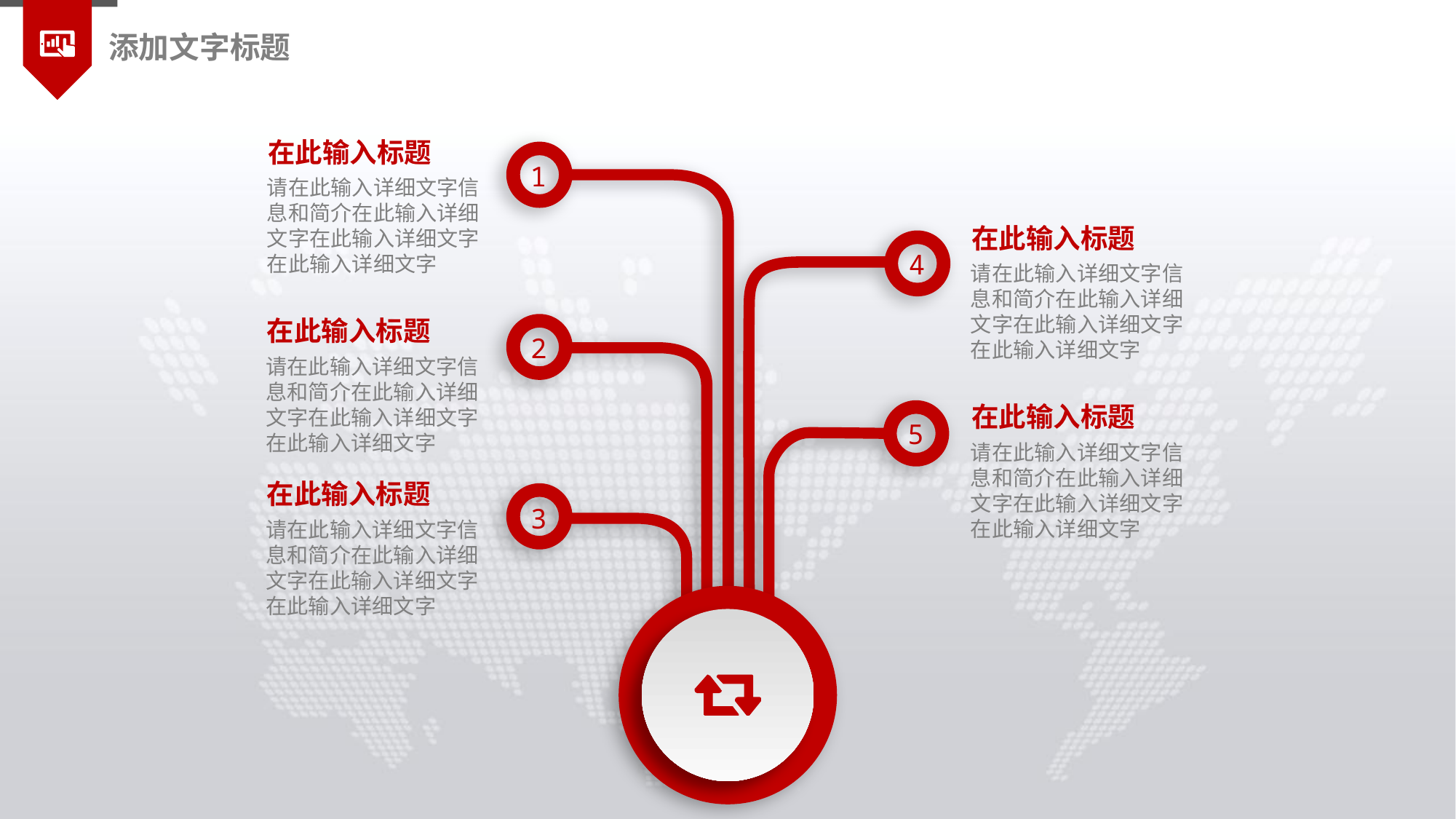

添加文字标题

在此输入标题

1
请在此输入详细文字信息和简介在此输入详细文字在此输入详细文字在此输入详细文字
在此输入标题

4
请在此输入详细文字信息和简介在此输入详细文字在此输入详细文字在此输入详细文字
在此输入标题

2
请在此输入详细文字信息和简介在此输入详细文字在此输入详细文字在此输入详细文字
在此输入标题

5
请在此输入详细文字信息和简介在此输入详细文字在此输入详细文字在此输入详细文字
在此输入标题

3
请在此输入详细文字信息和简介在此输入详细文字在此输入详细文字在此输入详细文字